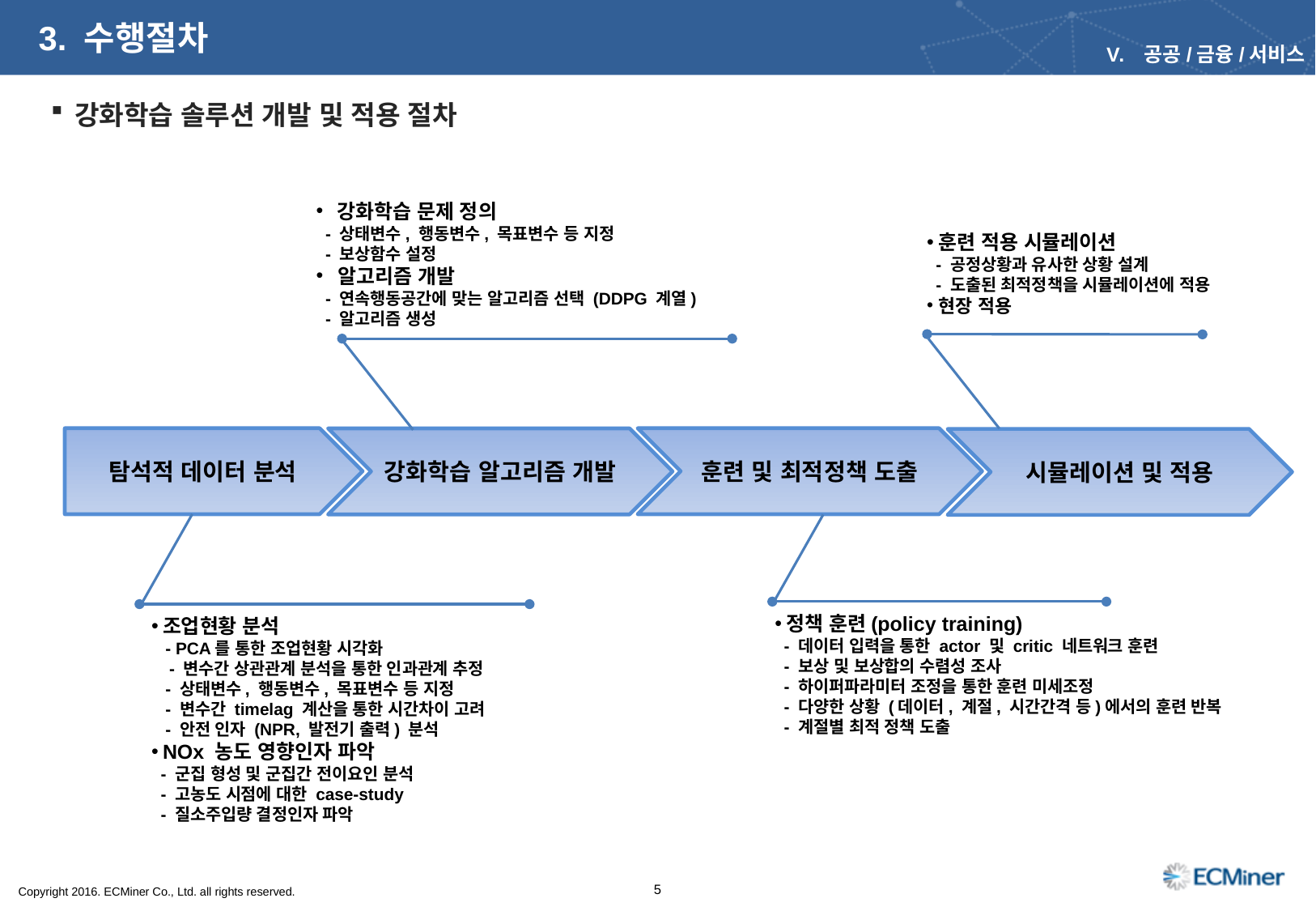

3. 수행절차
공공/금융/서비스
강화학습 솔루션 개발 및 적용 절차
 강화학습 문제 정의
  - 상태변수, 행동변수, 목표변수 등 지정
  - 보상함수 설정
 알고리즘 개발
  - 연속행동공간에 맞는 알고리즘 선택 (DDPG 계열)
  - 알고리즘 생성
탐석적 데이터 분석
훈련 및 최적정책 도출
강화학습 알고리즘 개발
시뮬레이션 및 적용
정책 훈련(policy training)
  - 데이터 입력을 통한 actor 및 critic 네트워크 훈련
  - 보상 및 보상합의 수렴성 조사
  - 하이퍼파라미터 조정을 통한 훈련 미세조정
  - 다양한 상황 (데이터, 계절, 시간간격 등)에서의 훈련 반복
  - 계절별 최적 정책 도출
조업현황 분석
   - PCA를 통한 조업현황 시각화
   - 변수간 상관관계 분석을 통한 인과관계 추정
   - 상태변수, 행동변수, 목표변수 등 지정
   - 변수간 timelag 계산을 통한 시간차이 고려
   - 안전 인자 (NPR, 발전기 출력) 분석
NOx 농도 영향인자 파악
  - 군집 형성 및 군집간 전이요인 분석
  - 고농도 시점에 대한 case-study
  - 질소주입량 결정인자 파악
훈련 적용 시뮬레이션
  - 공정상황과 유사한 상황 설계
  - 도출된 최적정책을 시뮬레이션에 적용
현장 적용